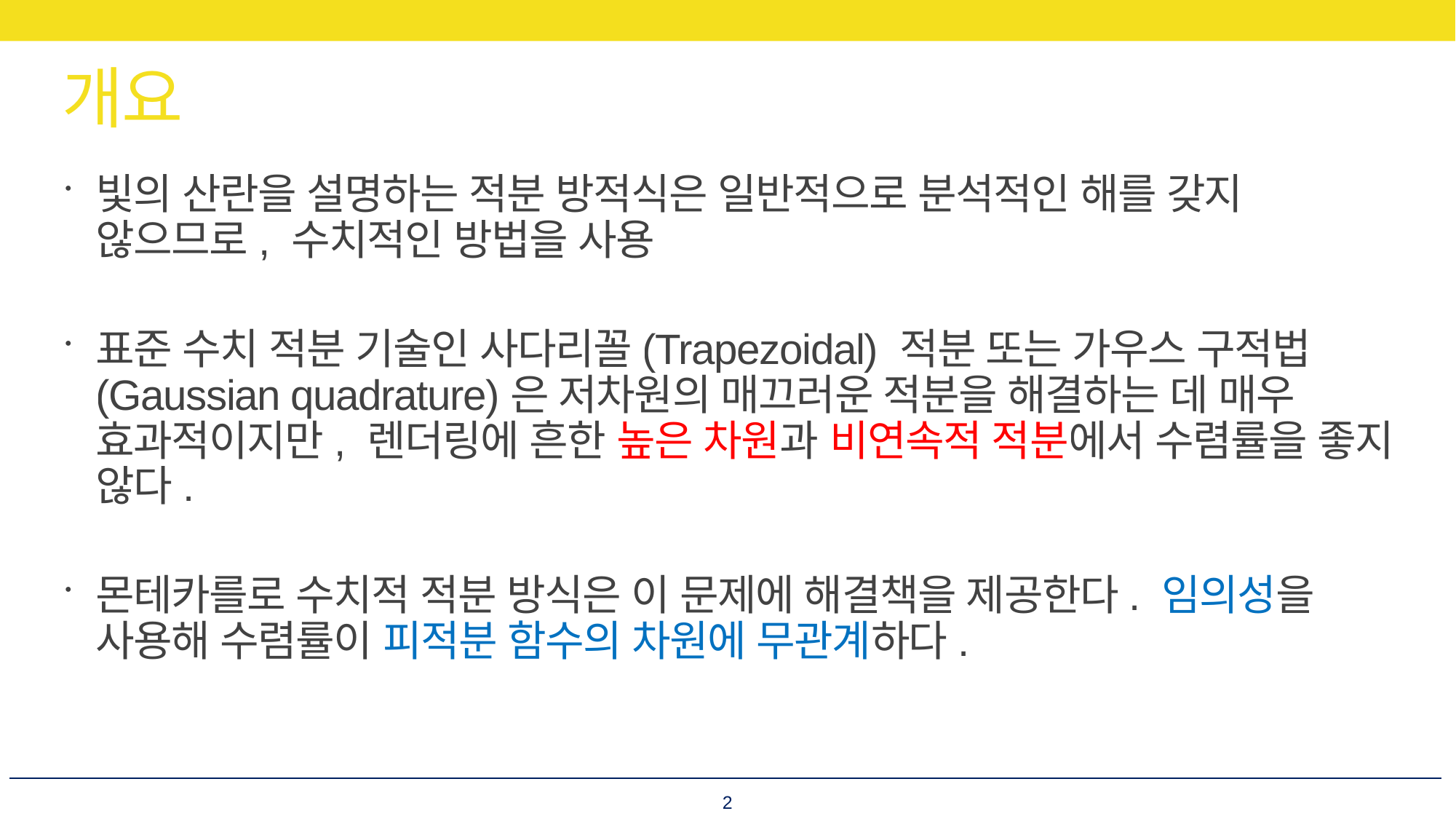

# 개요
빛의 산란을 설명하는 적분 방적식은 일반적으로 분석적인 해를 갖지 않으므로, 수치적인 방법을 사용

표준 수치 적분 기술인 사다리꼴(Trapezoidal) 적분 또는 가우스 구적법(Gaussian quadrature)은 저차원의 매끄러운 적분을 해결하는 데 매우 효과적이지만, 렌더링에 흔한 높은 차원과 비연속적 적분에서 수렴률을 좋지 않다.

몬테카를로 수치적 적분 방식은 이 문제에 해결책을 제공한다. 임의성을 사용해 수렴률이 피적분 함수의 차원에 무관계하다.
2